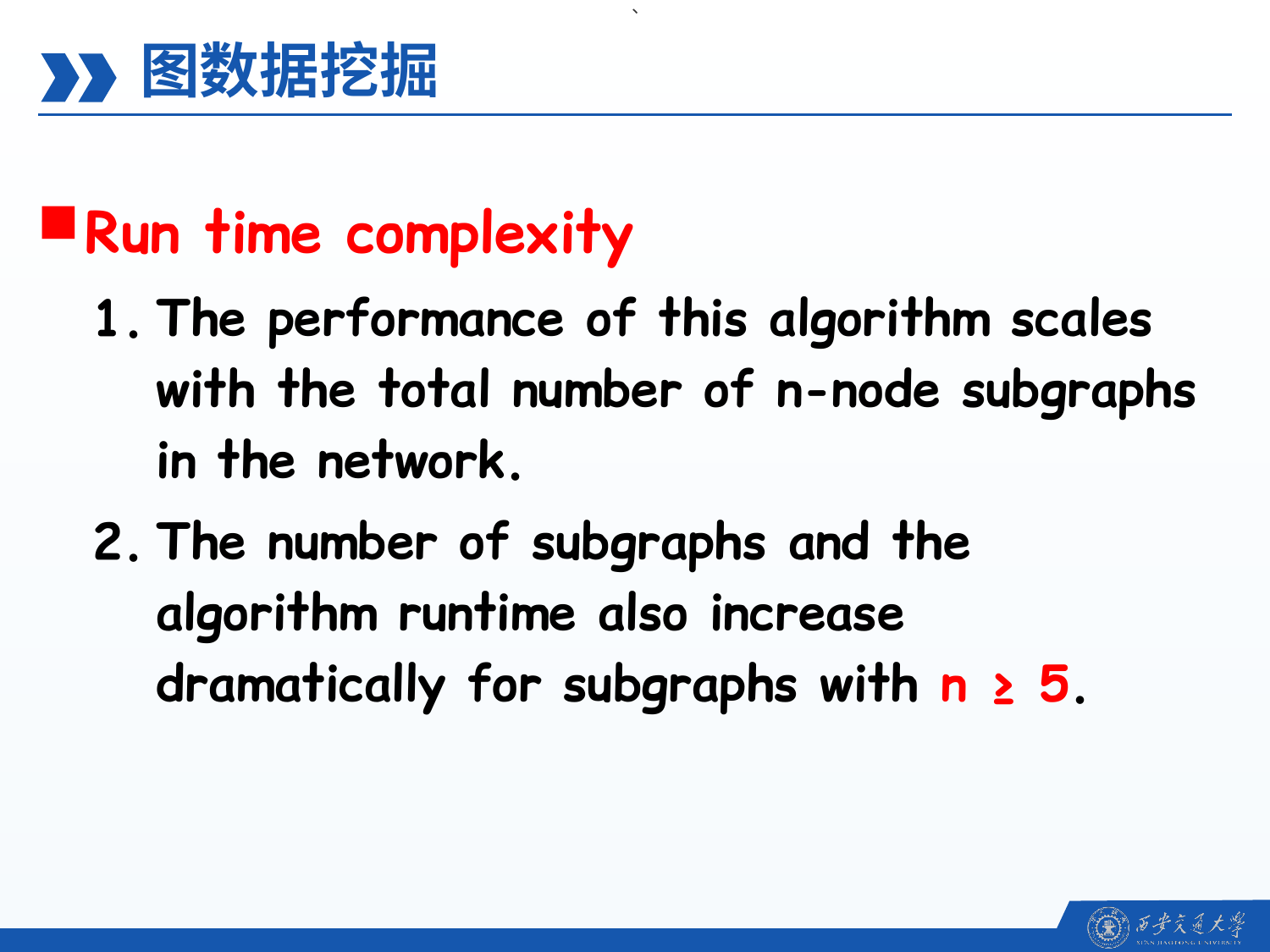

、
图数据挖掘
Run time complexity
The performance of this algorithm scales with the total number of n-node subgraphs in the network.
The number of subgraphs and the algorithm runtime also increase dramatically for subgraphs with n ≥ 5.